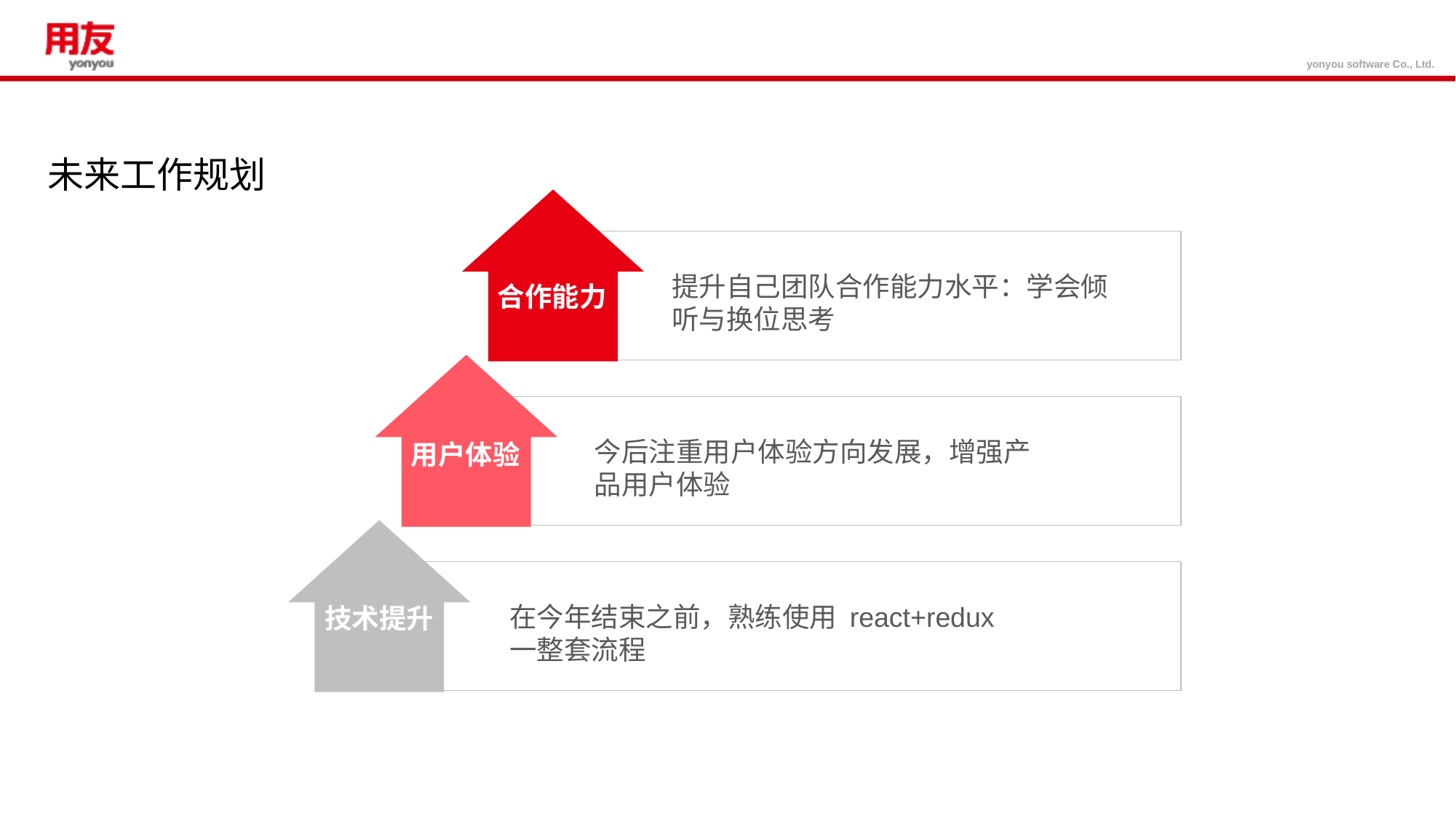

未来工作规划

提升自己团队合作能力水平：学会倾听与换位思考
合作能力

今后注重用户体验方向发展，增强产品用户体验
用户体验

在今年结束之前，熟练使用 react+redux一整套流程
技术提升